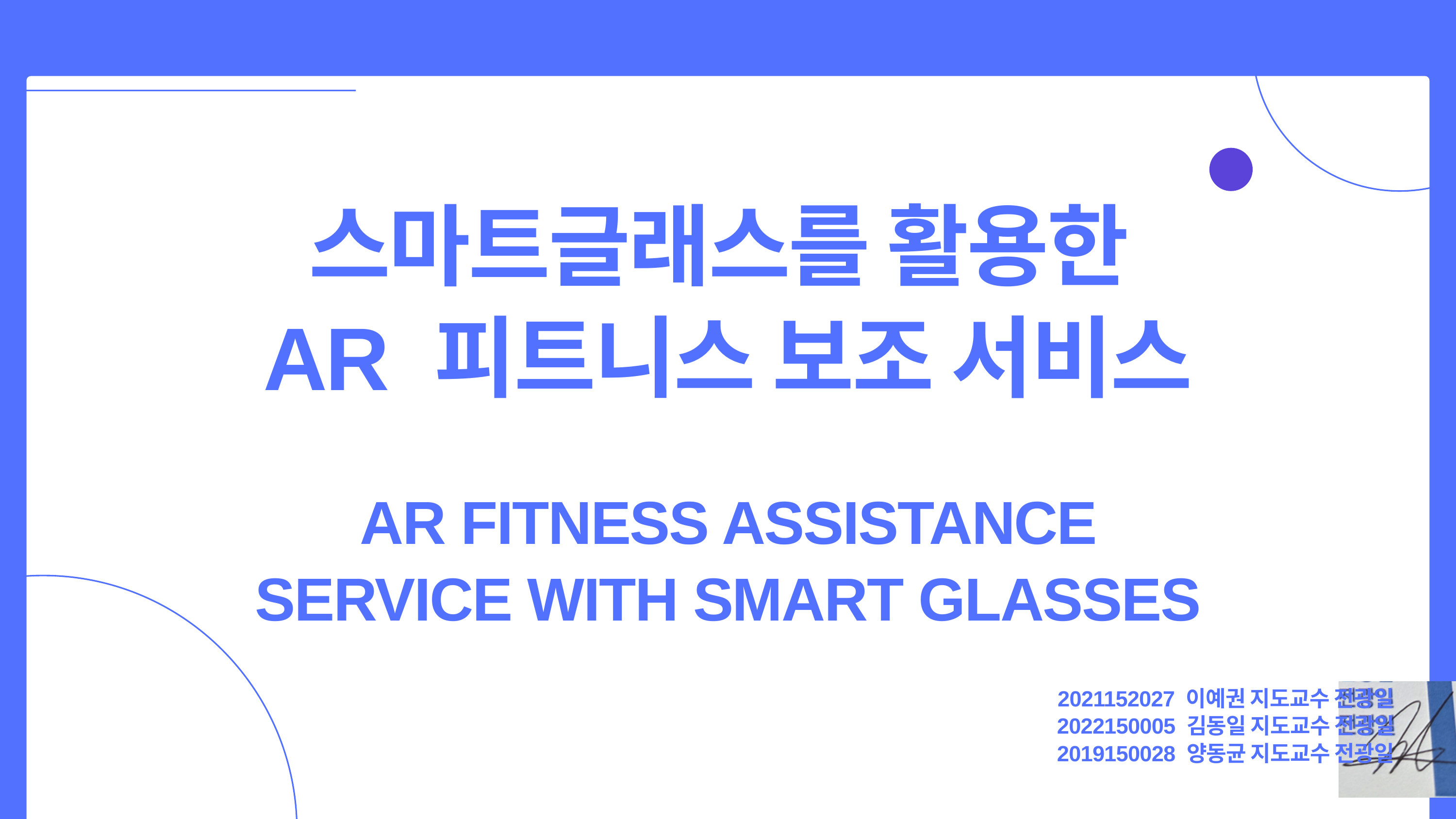

S3-2 종합설계제안서

스마트글래스를 활용한
AR 피트니스 보조 서비스

AR FITNESS ASSISTANCE SERVICE WITH SMART GLASSES

2021152027 이예권 지도교수 전광일
2022150005 김동일 지도교수 전광일
2019150028 양동균 지도교수 전광일